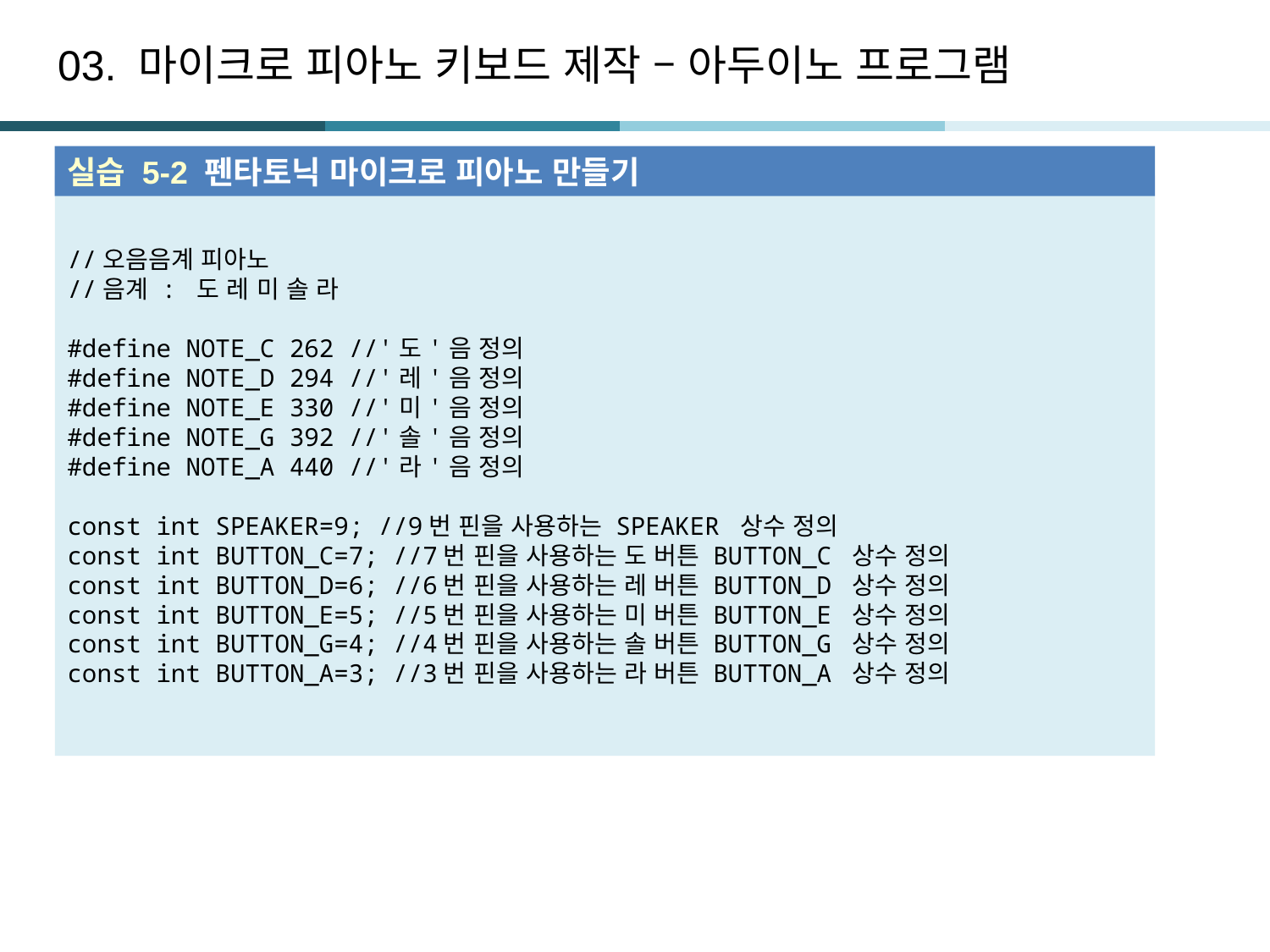

# 03. 마이크로 피아노 키보드 제작 – 아두이노 프로그램
실습 5-2 펜타토닉 마이크로 피아노 만들기
//오음음계 피아노
//음계 : 도 레 미 솔 라

#define NOTE_C 262 //'도'음 정의
#define NOTE_D 294 //'레'음 정의
#define NOTE_E 330 //'미'음 정의
#define NOTE_G 392 //'솔'음 정의
#define NOTE_A 440 //'라'음 정의

const int SPEAKER=9; //9번 핀을 사용하는 SPEAKER 상수 정의
const int BUTTON_C=7; //7번 핀을 사용하는 도 버튼 BUTTON_C 상수 정의
const int BUTTON_D=6; //6번 핀을 사용하는 레 버튼 BUTTON_D 상수 정의
const int BUTTON_E=5; //5번 핀을 사용하는 미 버튼 BUTTON_E 상수 정의
const int BUTTON_G=4; //4번 핀을 사용하는 솔 버튼 BUTTON_G 상수 정의
const int BUTTON_A=3; //3번 핀을 사용하는 라 버튼 BUTTON_A 상수 정의